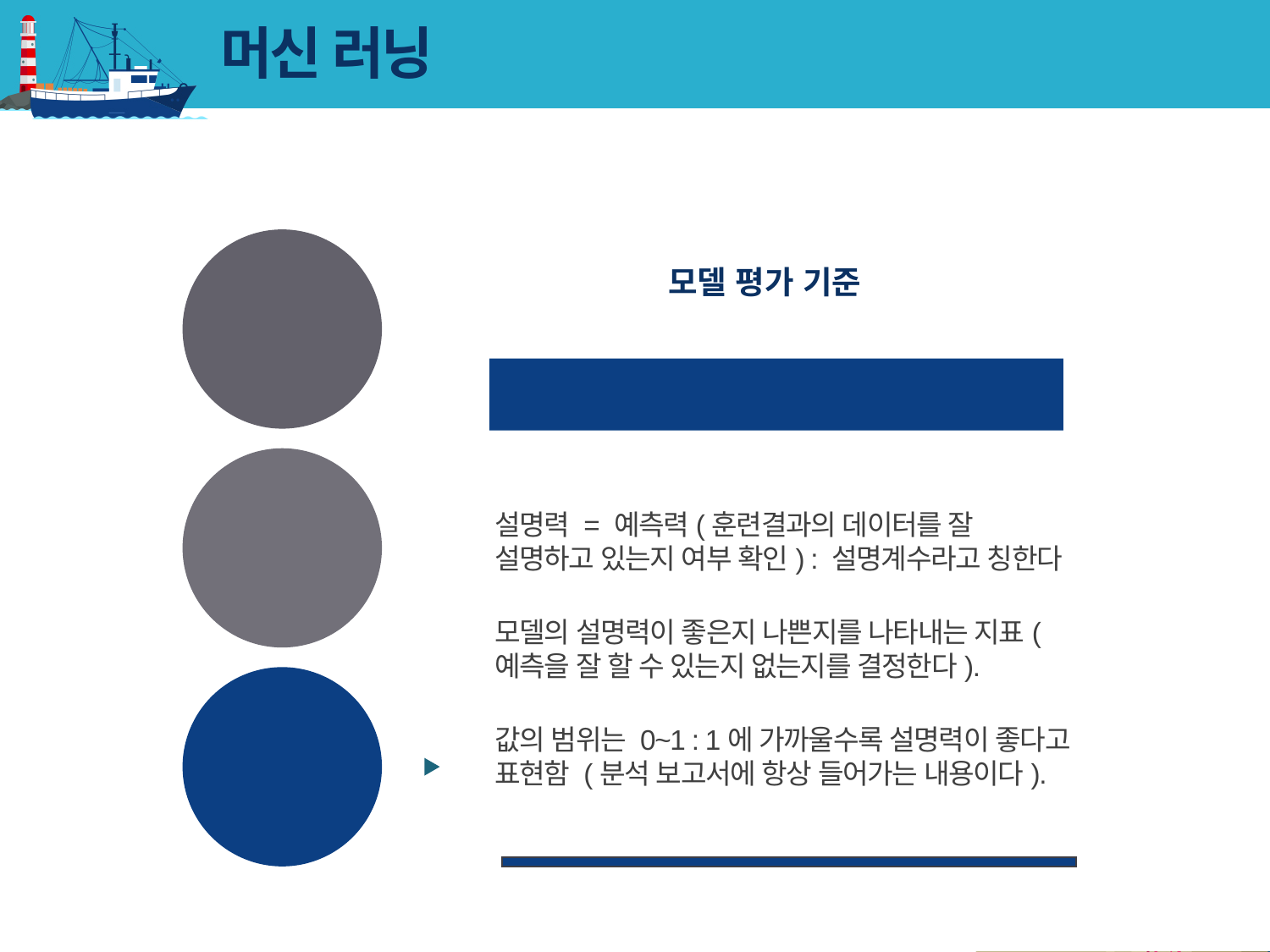

# 머신 러닝
MAE
결정계수(R2)
설명력 = 예측력(훈련결과의 데이터를 잘 설명하고 있는지 여부 확인) : 설명계수라고 칭한다

모델의 설명력이 좋은지 나쁜지를 나타내는 지표(예측을 잘 할 수 있는지 없는지를 결정한다).

값의 범위는 0~1 : 1에 가까울수록 설명력이 좋다고 표현함 (분석 보고서에 항상 들어가는 내용이다).

MSE
R2

모델 평가 기준